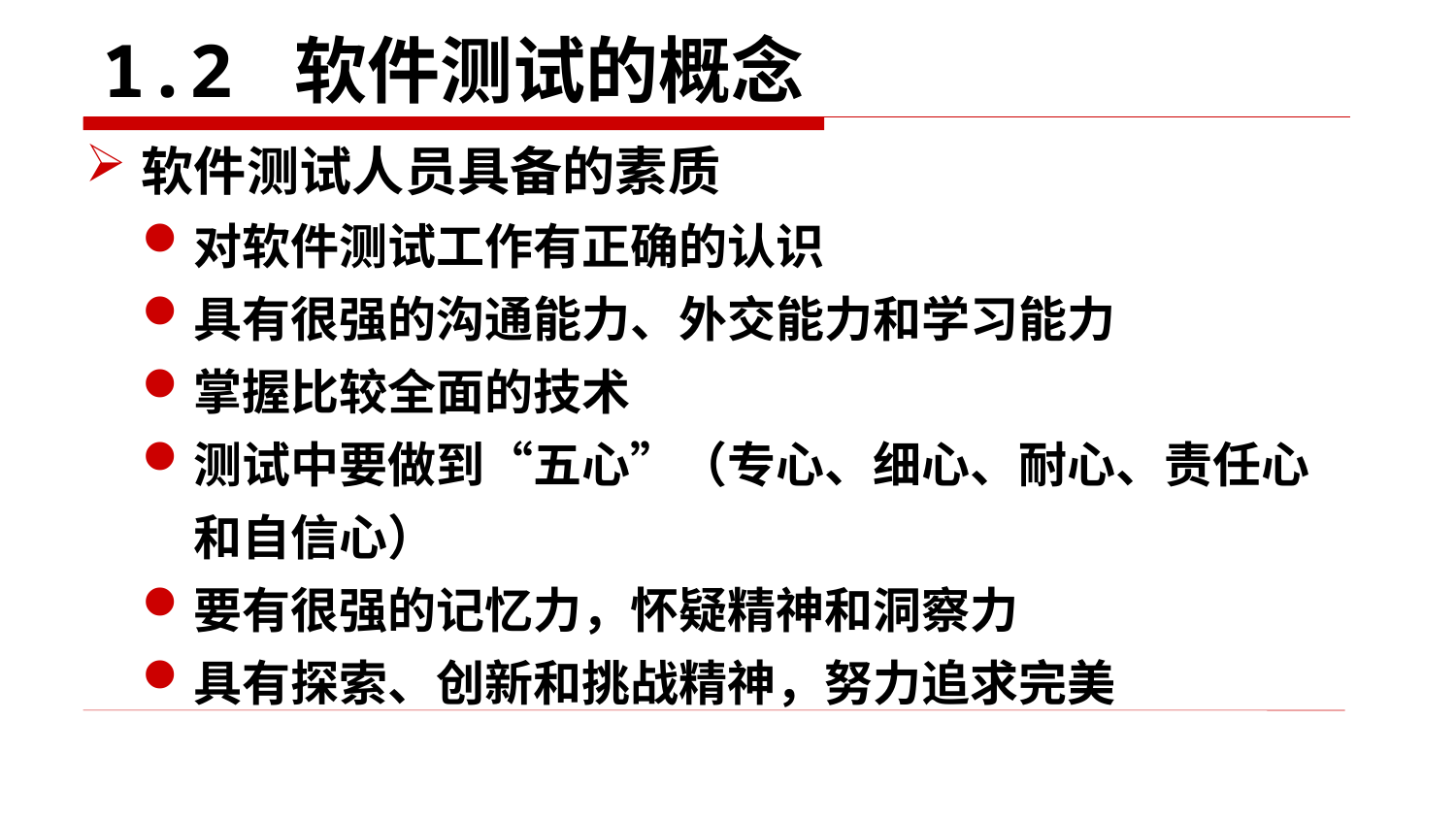

# 1.2 软件测试的概念
软件测试人员具备的素质
对软件测试工作有正确的认识
具有很强的沟通能力、外交能力和学习能力
掌握比较全面的技术
测试中要做到“五心”（专心、细心、耐心、责任心和自信心）
要有很强的记忆力，怀疑精神和洞察力
具有探索、创新和挑战精神，努力追求完美